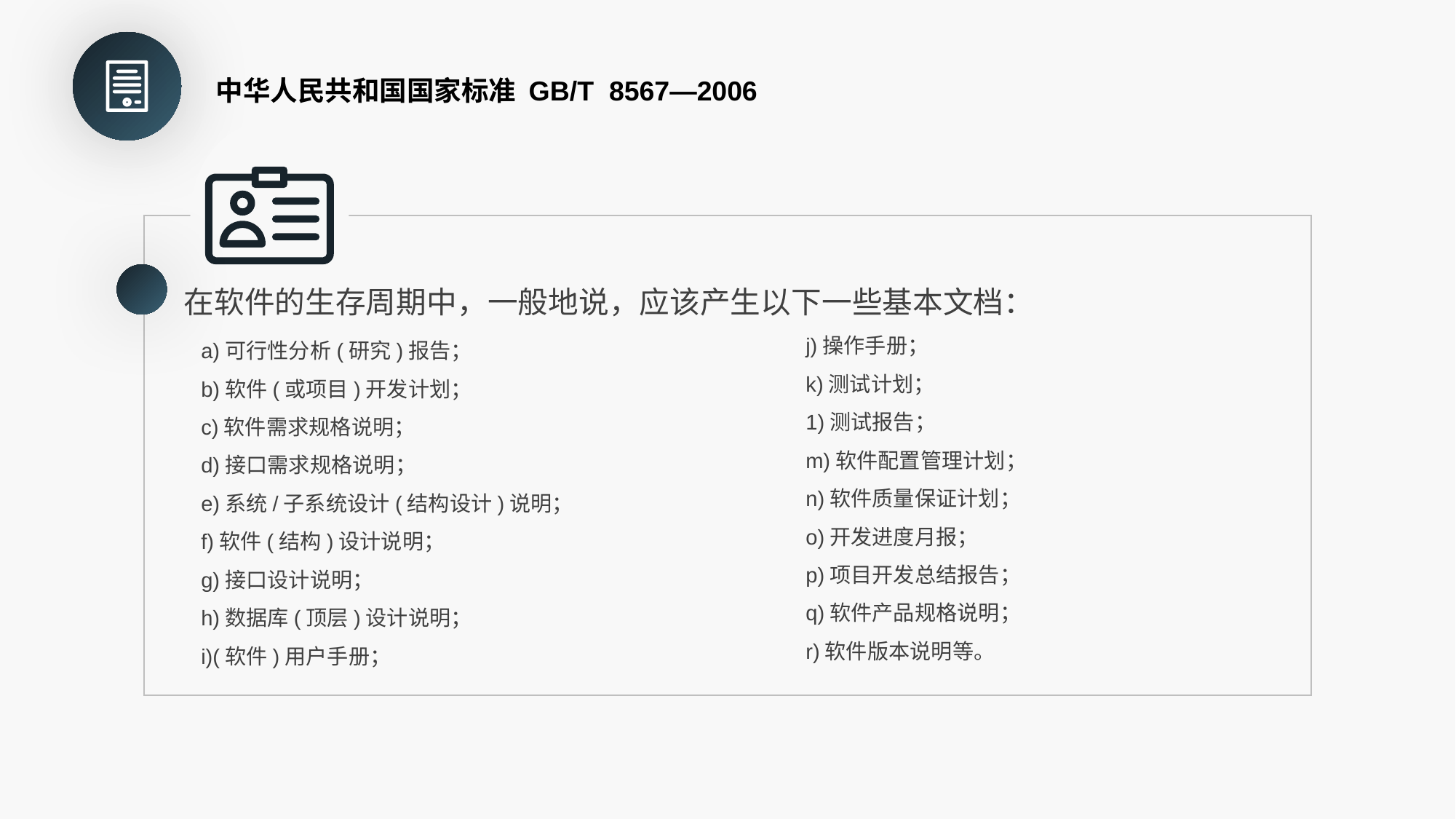

中华人民共和国国家标准 GB/T  8567—2006

在软件的生存周期中，一般地说，应该产生以下一些基本文档：

j)操作手册；
k)测试计划；
1)测试报告；
m)软件配置管理计划；
n)软件质量保证计划；
o)开发进度月报；
p)项目开发总结报告；
q)软件产品规格说明；
r)软件版本说明等。

a)可行性分析(研究)报告；
b)软件(或项目)开发计划；
c)软件需求规格说明；
d)接口需求规格说明；
e)系统/子系统设计(结构设计)说明；
f)软件(结构)设计说明；
g)接口设计说明；
h)数据库(顶层)设计说明；
i)(软件)用户手册；